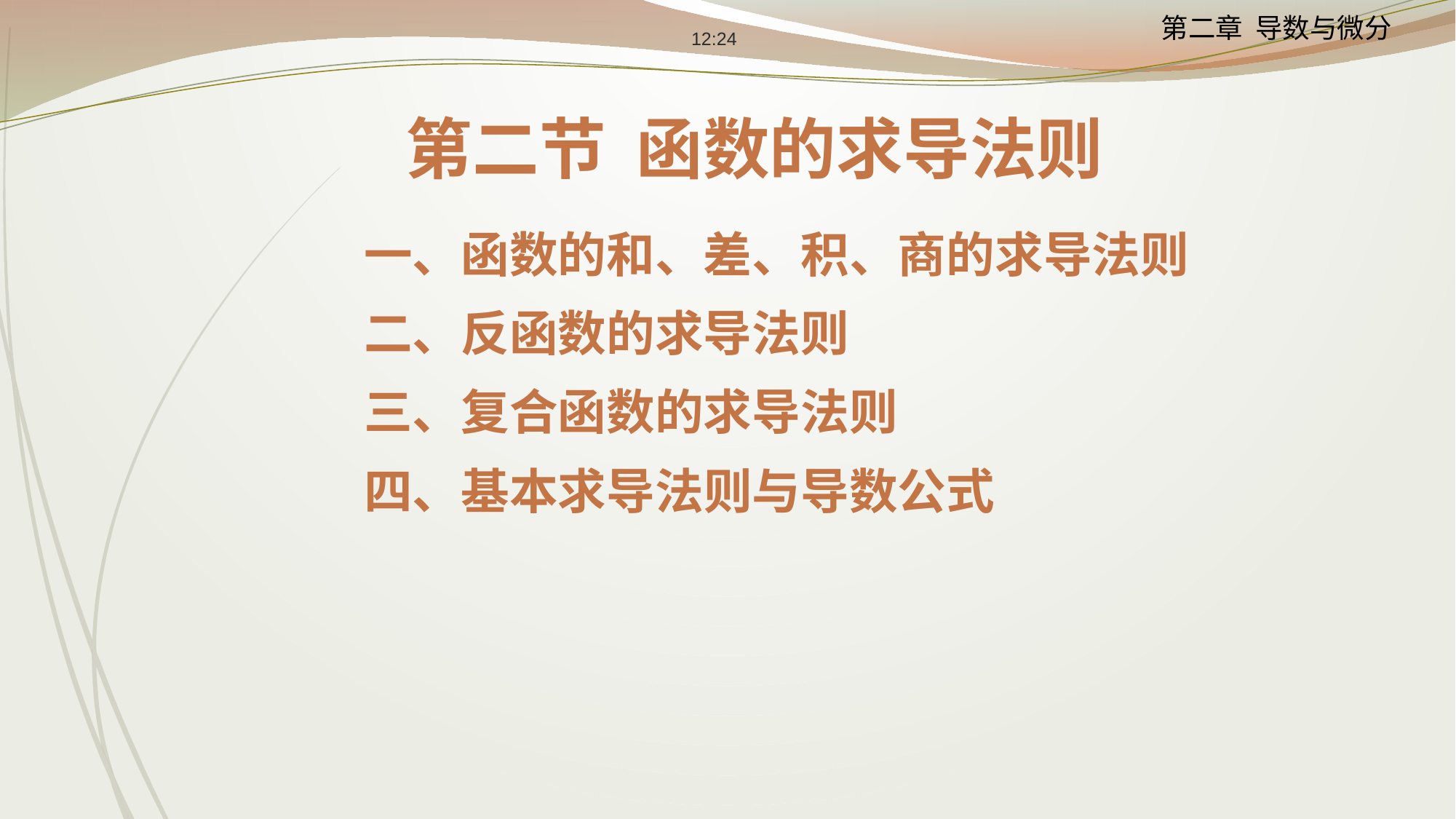

12:24
第二节  函数的求导法则
一、函数的和、差、积、商的求导法则
二、反函数的求导法则
三、复合函数的求导法则
四、基本求导法则与导数公式